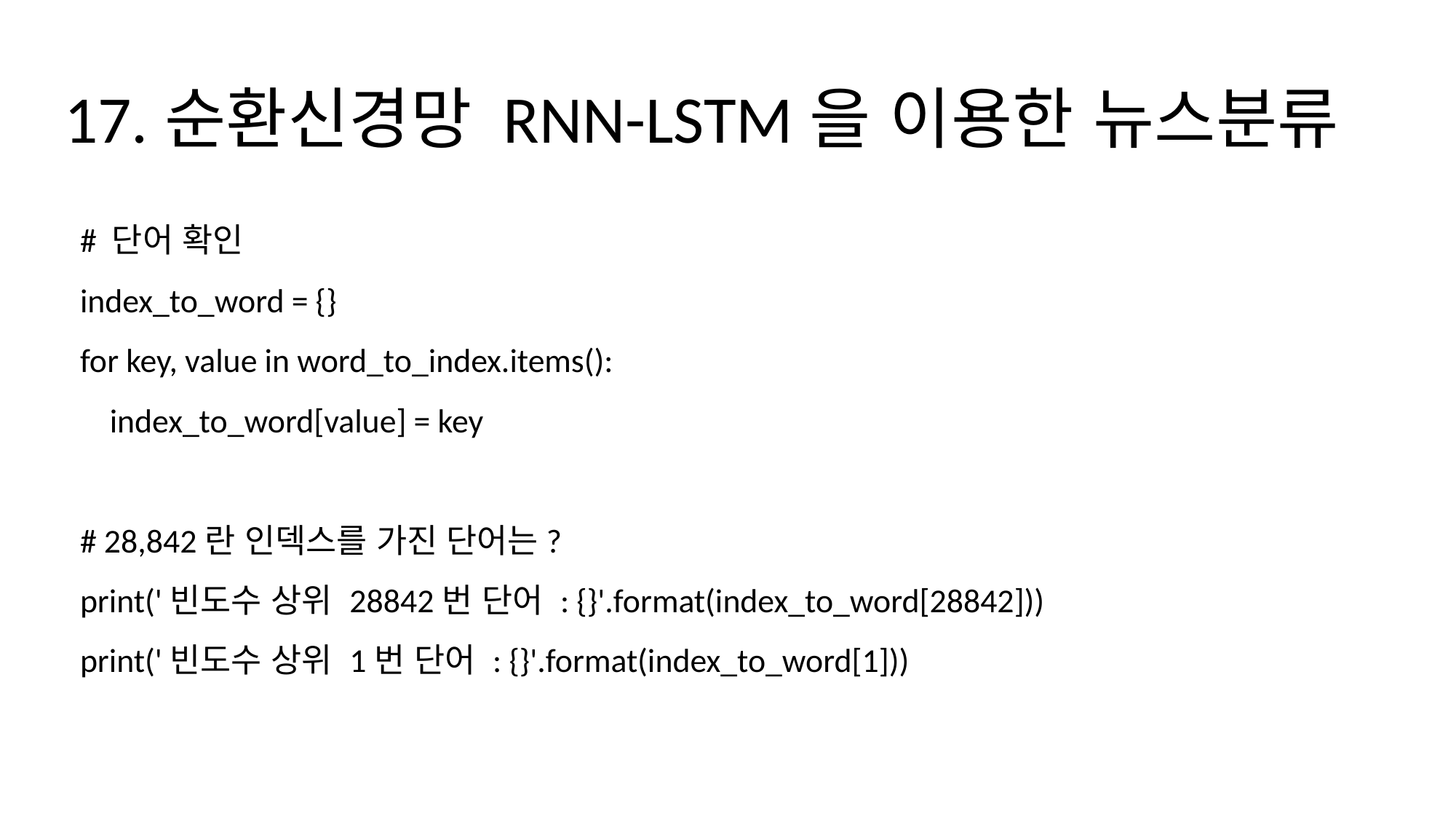

# 17.순환신경망 RNN-LSTM을 이용한 뉴스분류
# 단어 확인
index_to_word = {}
for key, value in word_to_index.items():
    index_to_word[value] = key

# 28,842란 인덱스를 가진 단어는?
print('빈도수 상위 28842번 단어 : {}'.format(index_to_word[28842]))
print('빈도수 상위 1번 단어 : {}'.format(index_to_word[1]))